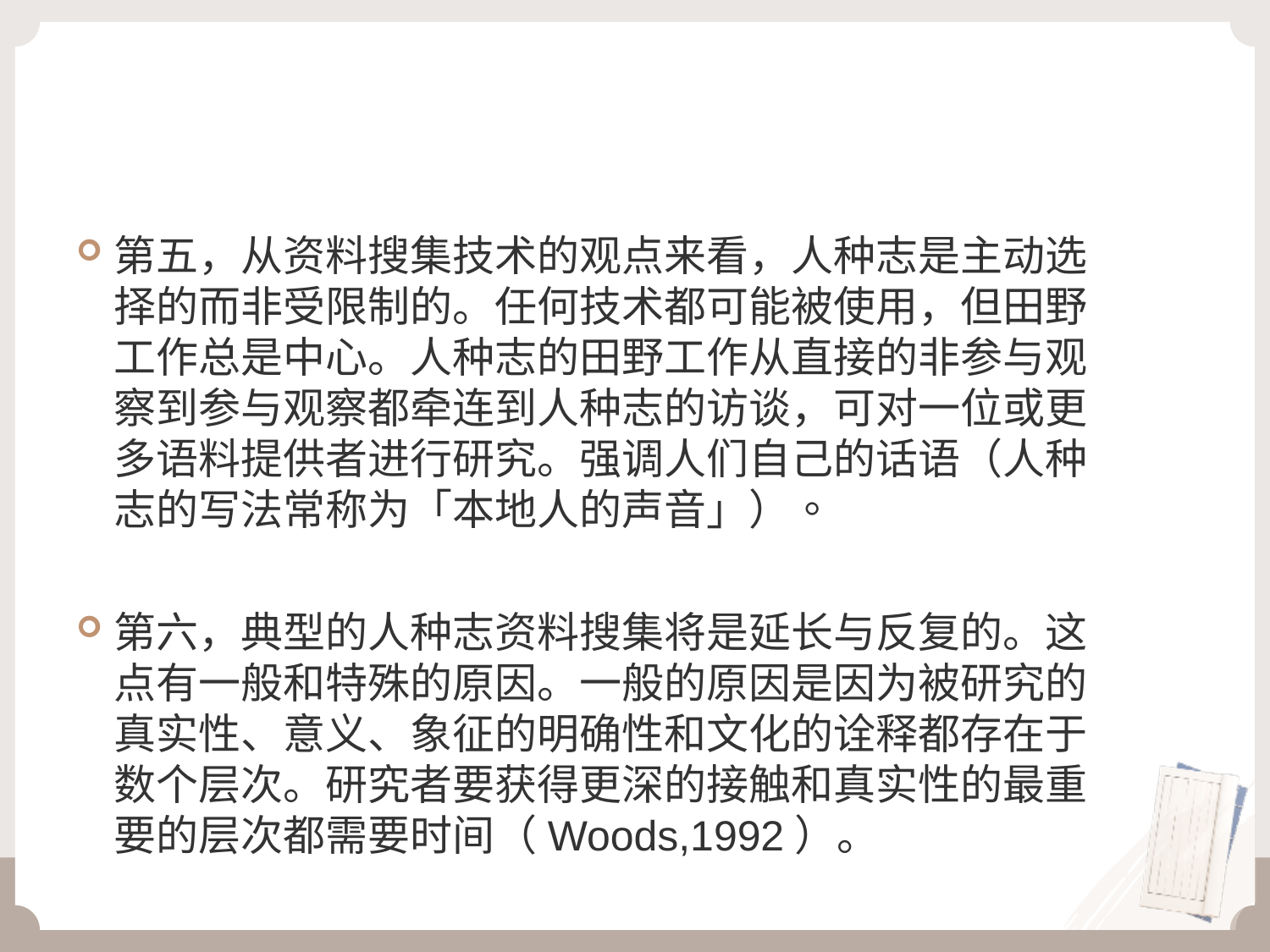

第五，从资料搜集技术的观点来看，人种志是主动选择的而非受限制的。任何技术都可能被使用，但田野工作总是中心。人种志的田野工作从直接的非参与观察到参与观察都牵连到人种志的访谈，可对一位或更多语料提供者进行研究。强调人们自己的话语（人种志的写法常称为「本地人的声音」）。

第六，典型的人种志资料搜集将是延长与反复的。这点有一般和特殊的原因。一般的原因是因为被研究的真实性、意义、象征的明确性和文化的诠释都存在于数个层次。研究者要获得更深的接触和真实性的最重要的层次都需要时间（Woods,1992）。